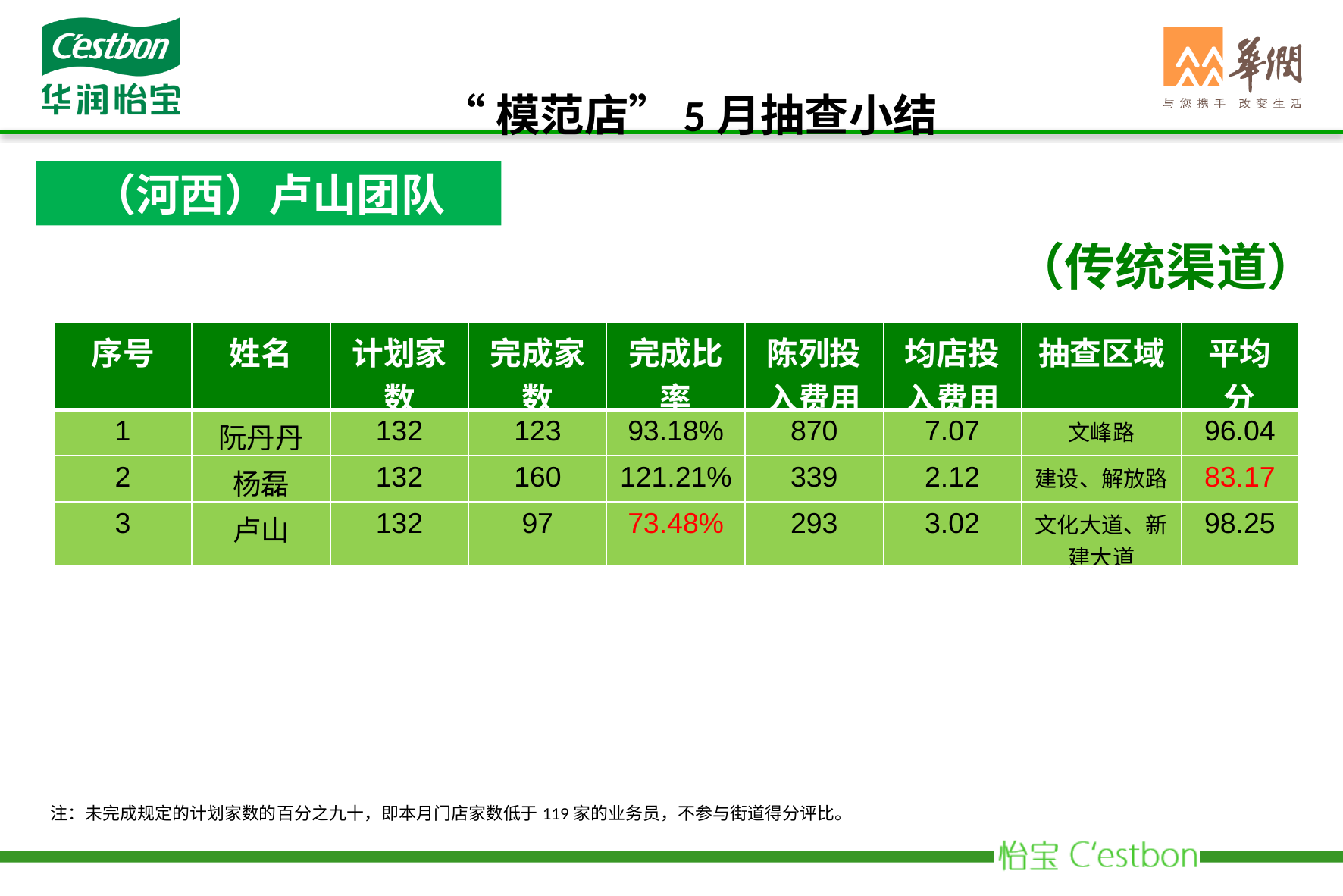

“模范店”5月抽查小结
（河西）卢山团队
（传统渠道）
| 序号 | 姓名 | 计划家数 | 完成家数 | 完成比率 | 陈列投入费用 | 均店投入费用 | 抽查区域 | 平均分 |
| --- | --- | --- | --- | --- | --- | --- | --- | --- |
| 1 | 阮丹丹 | 132 | 123 | 93.18% | 870 | 7.07 | 文峰路 | 96.04 |
| 2 | 杨磊 | 132 | 160 | 121.21% | 339 | 2.12 | 建设、解放路 | 83.17 |
| 3 | 卢山 | 132 | 97 | 73.48% | 293 | 3.02 | 文化大道、新建大道 | 98.25 |
注：未完成规定的计划家数的百分之九十，即本月门店家数低于119家的业务员，不参与街道得分评比。